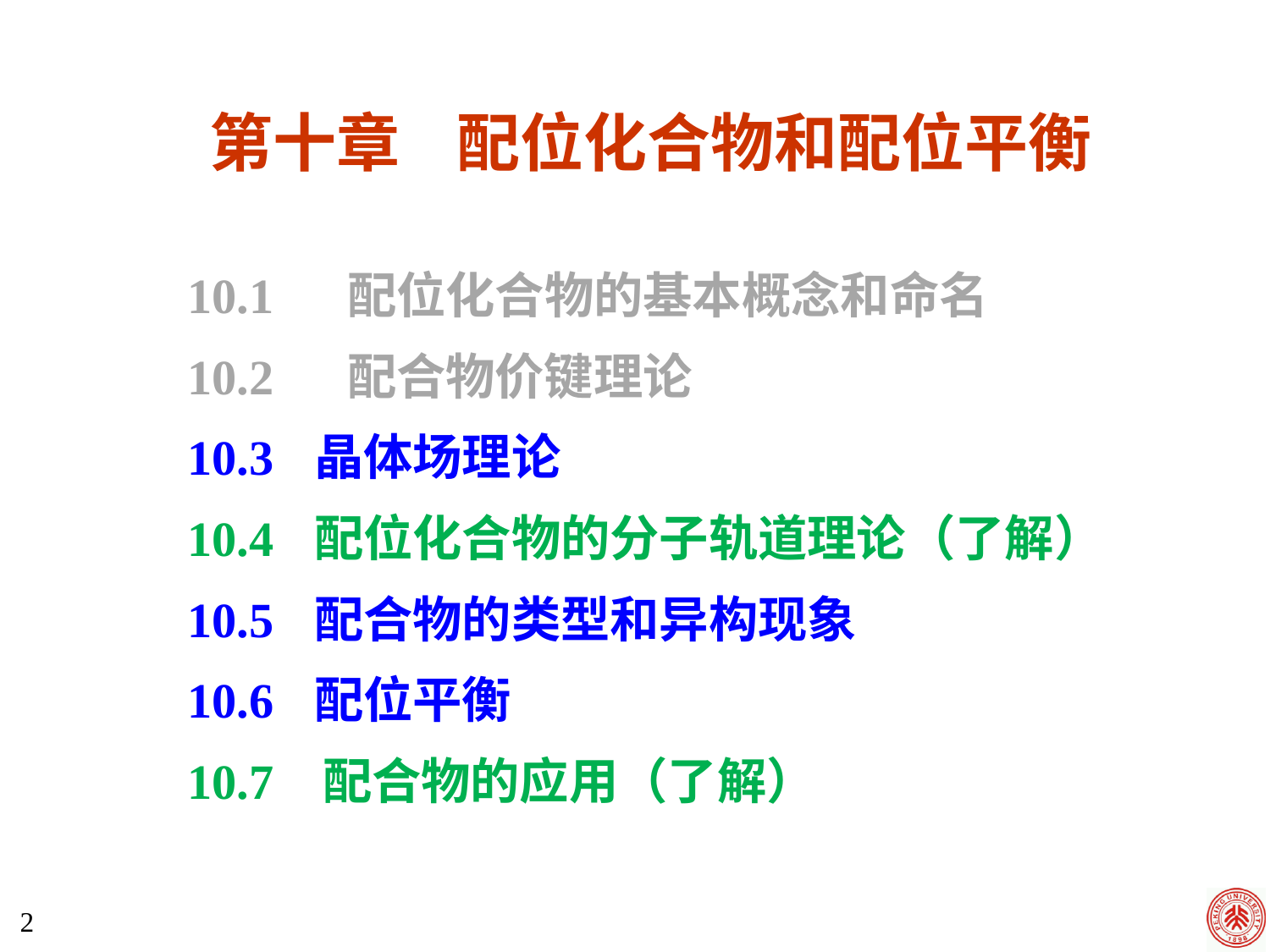

第十章    配位化合物和配位平衡
10.1     配位化合物的基本概念和命名
10.2     配合物价键理论
10.3	晶体场理论
10.4	配位化合物的分子轨道理论（了解）
10.5	配合物的类型和异构现象
10.6	配位平衡
10.7   配合物的应用（了解）